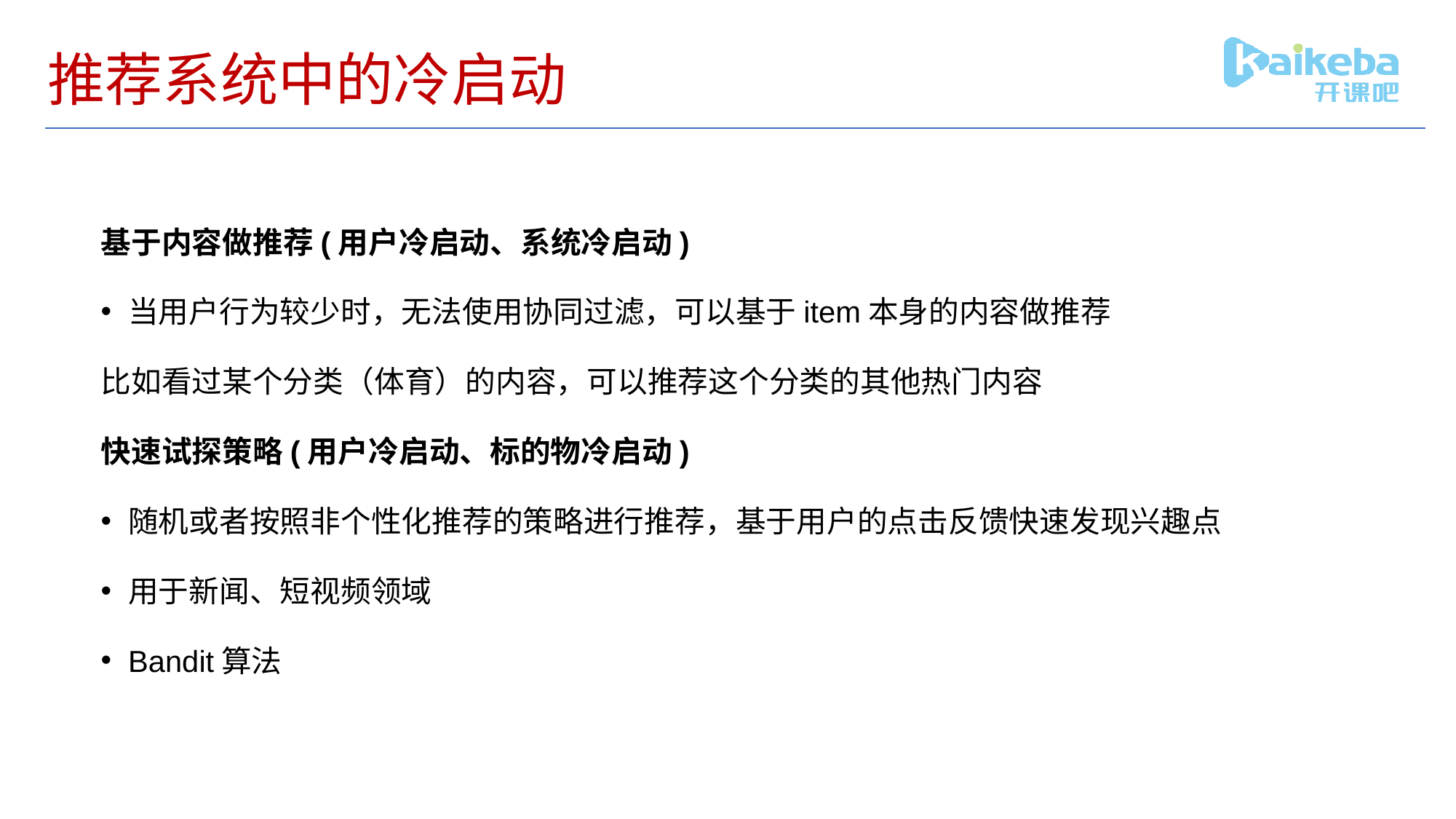

# 推荐系统中的冷启动
基于内容做推荐(用户冷启动、系统冷启动)
当用户行为较少时，无法使用协同过滤，可以基于item本身的内容做推荐
比如看过某个分类（体育）的内容，可以推荐这个分类的其他热门内容
快速试探策略(用户冷启动、标的物冷启动)
随机或者按照非个性化推荐的策略进行推荐，基于用户的点击反馈快速发现兴趣点
用于新闻、短视频领域
Bandit算法